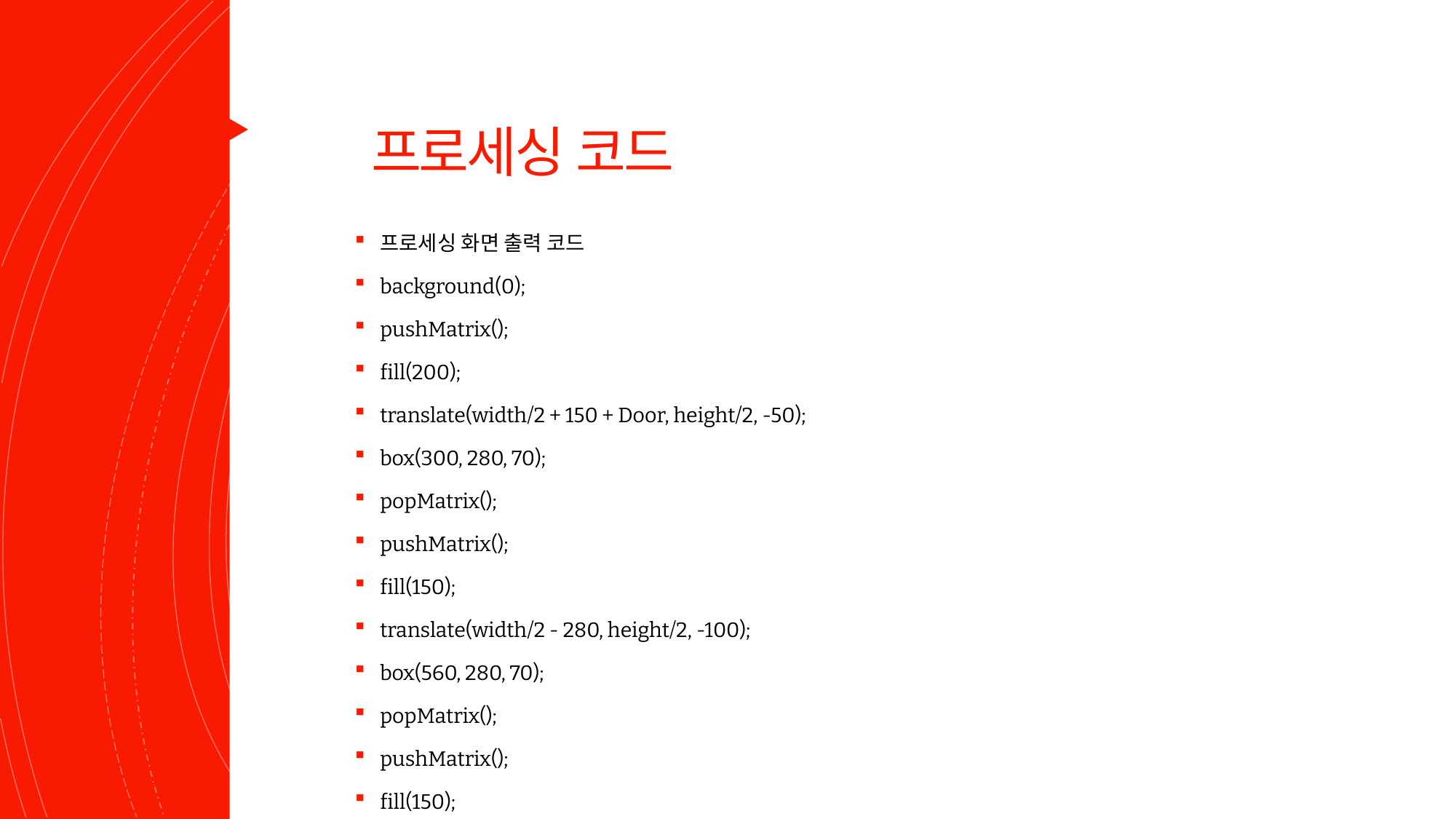

# 프로세싱 코드

프로세싱 화면 출력 코드
background(0);
pushMatrix();
fill(200);
translate(width/2 + 150 + Door, height/2, -50);
box(300, 280, 70);
popMatrix();
pushMatrix();
fill(150);
translate(width/2 - 280, height/2, -100);
box(560, 280, 70);
popMatrix();
pushMatrix();
fill(150);